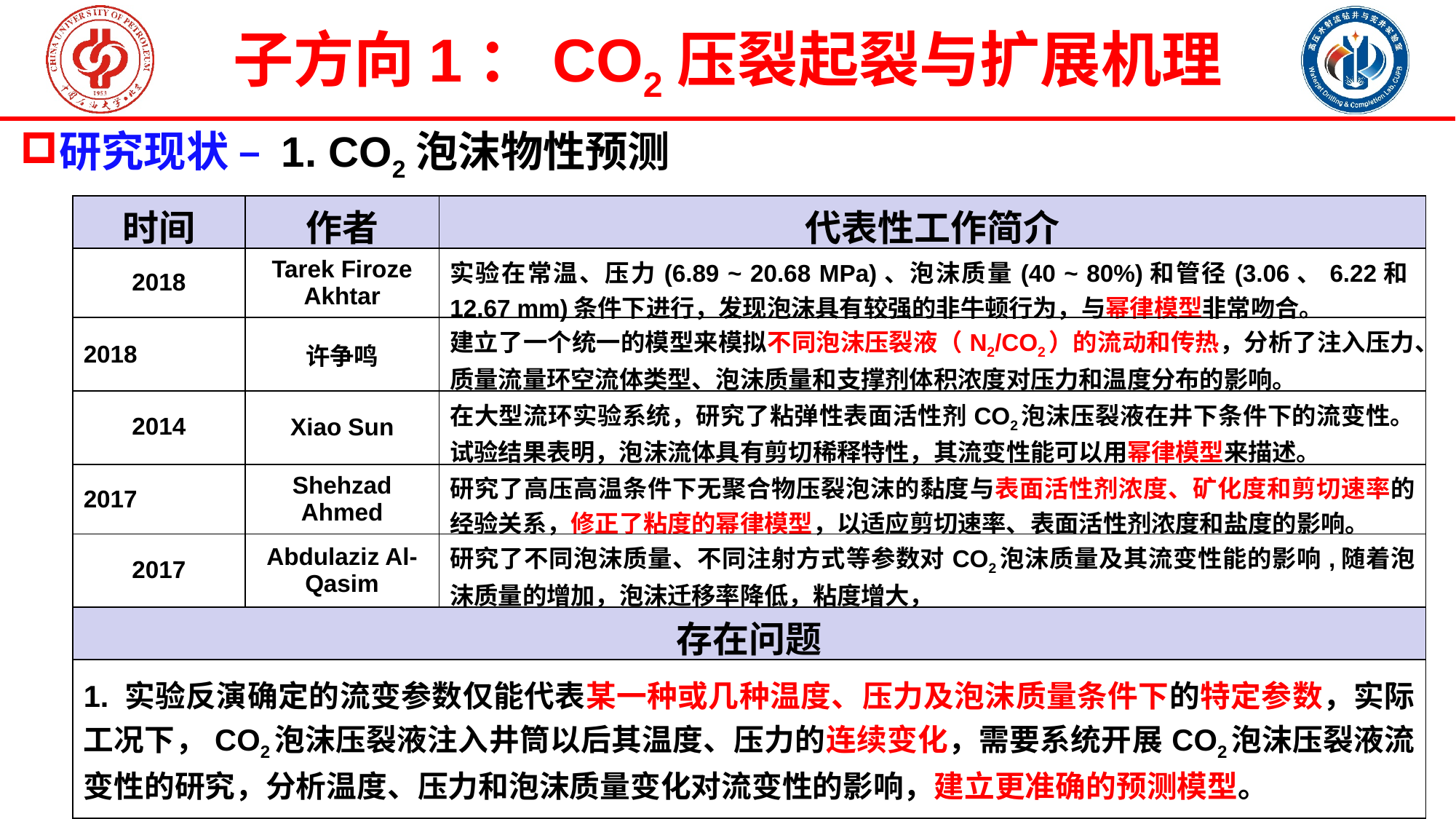

子方向1：CO2压裂起裂与扩展机理
研究现状 – 1. CO2泡沫物性预测

| 时间 | 作者 | 代表性工作简介 |
| --- | --- | --- |
| 2018 | Tarek Firoze Akhtar | 实验在常温、压力(6.89 ~ 20.68 MPa)、泡沫质量(40 ~ 80%)和管径(3.06、6.22和12.67 mm)条件下进行，发现泡沫具有较强的非牛顿行为，与幂律模型非常吻合。 |
| 2018 | 许争鸣 | 建立了一个统一的模型来模拟不同泡沫压裂液（N2/CO2）的流动和传热，分析了注入压力、质量流量环空流体类型、泡沫质量和支撑剂体积浓度对压力和温度分布的影响。 |
| 2014 | Xiao Sun | 在大型流环实验系统，研究了粘弹性表面活性剂CO2泡沫压裂液在井下条件下的流变性。试验结果表明，泡沫流体具有剪切稀释特性，其流变性能可以用幂律模型来描述。 |
| 2017 | Shehzad Ahmed | 研究了高压高温条件下无聚合物压裂泡沫的黏度与表面活性剂浓度、矿化度和剪切速率的经验关系，修正了粘度的幂律模型，以适应剪切速率、表面活性剂浓度和盐度的影响。 |
| 2017 | Abdulaziz Al-Qasim | 研究了不同泡沫质量、不同注射方式等参数对CO2泡沫质量及其流变性能的影响,随着泡沫质量的增加，泡沫迁移率降低，粘度增大， |
| 存在问题 |  |  |
| 1. 实验反演确定的流变参数仅能代表某一种或几种温度、压力及泡沫质量条件下的特定参数，实际工况下，CO2泡沫压裂液注入井筒以后其温度、压力的连续变化，需要系统开展CO2泡沫压裂液流变性的研究，分析温度、压力和泡沫质量变化对流变性的影响，建立更准确的预测模型。 |  |  |